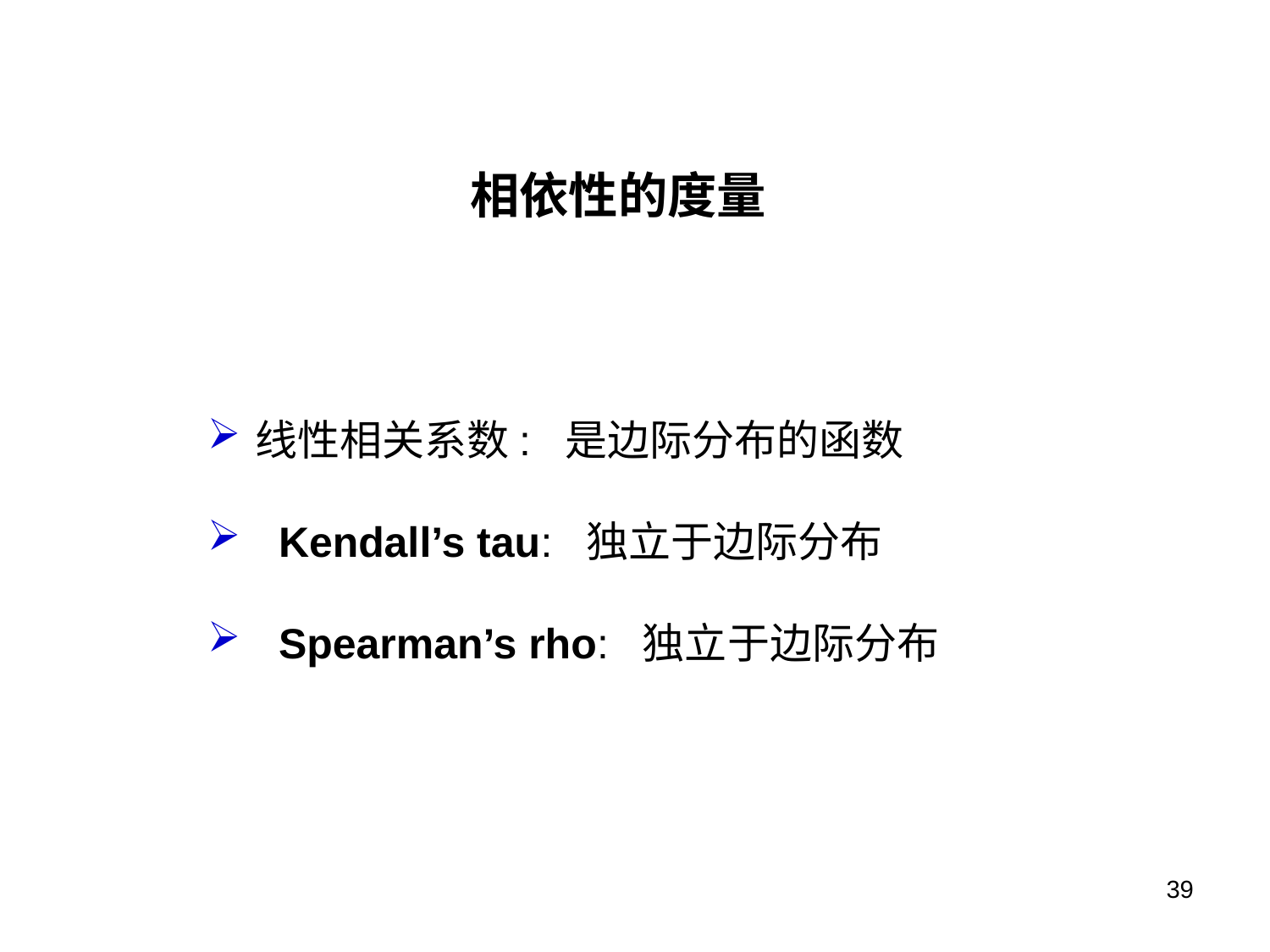

相依性的度量
线性相关系数:  是边际分布的函数
  Kendall’s tau:  独立于边际分布
  Spearman’s rho:  独立于边际分布
39